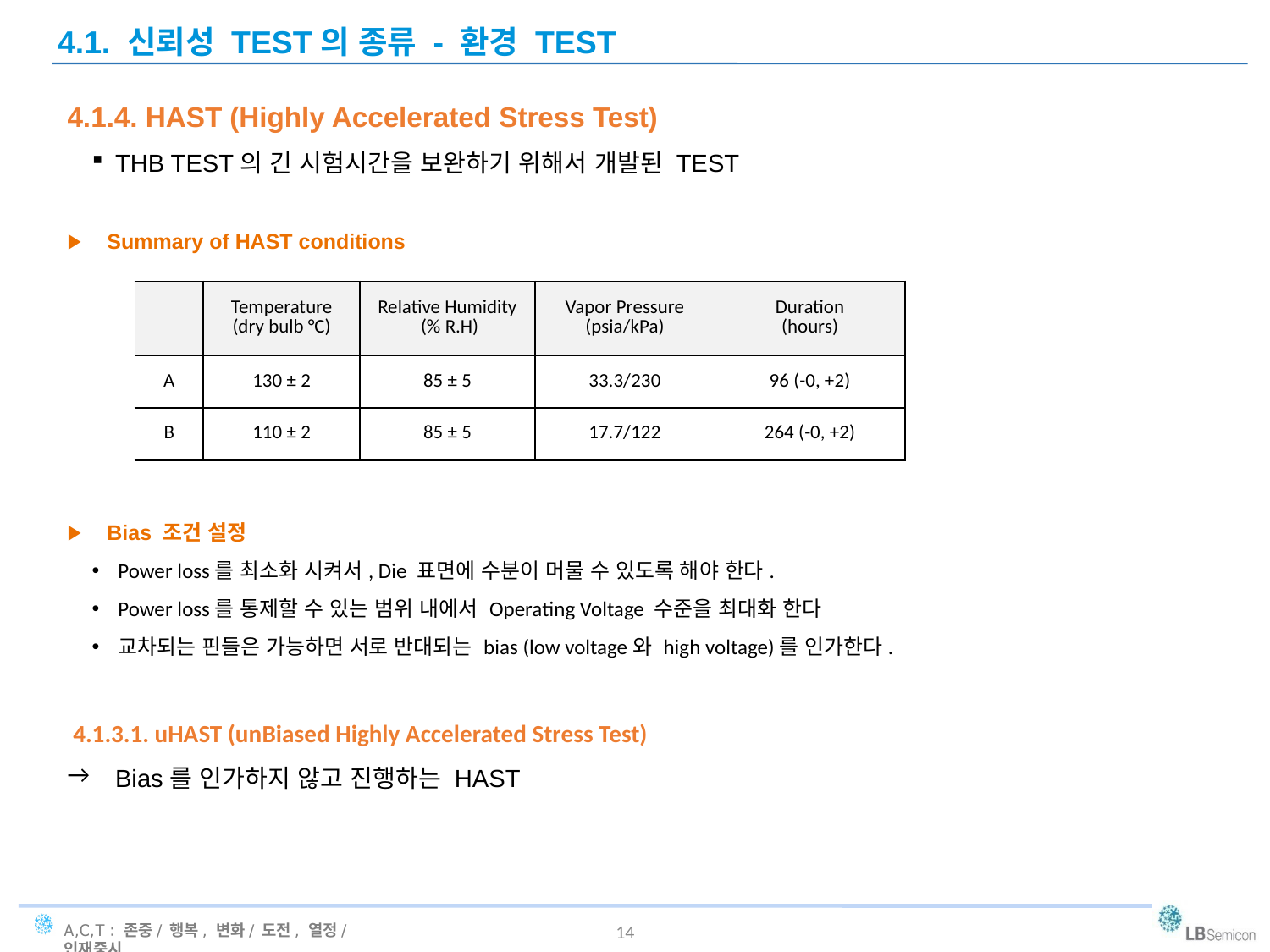

4.1. 신뢰성 TEST의 종류 - 환경 TEST
4.1.4. HAST (Highly Accelerated Stress Test)
THB TEST의 긴 시험시간을 보완하기 위해서 개발된 TEST

Summary of HAST conditions

Bias 조건 설정
Power loss를 최소화 시켜서, Die 표면에 수분이 머물 수 있도록 해야 한다.
Power loss를 통제할 수 있는 범위 내에서 Operating Voltage 수준을 최대화 한다
교차되는 핀들은 가능하면 서로 반대되는 bias (low voltage와 high voltage)를 인가한다.

 4.1.3.1. uHAST (unBiased Highly Accelerated Stress Test)
Bias를 인가하지 않고 진행하는 HAST

|  | Temperature (dry bulb °C) | Relative Humidity (% R.H) | Vapor Pressure (psia/kPa) | Duration (hours) |
| --- | --- | --- | --- | --- |
| A | 130 ± 2 | 85 ± 5 | 33.3/230 | 96 (-0, +2) |
| B | 110 ± 2 | 85 ± 5 | 17.7/122 | 264 (-0, +2) |
14